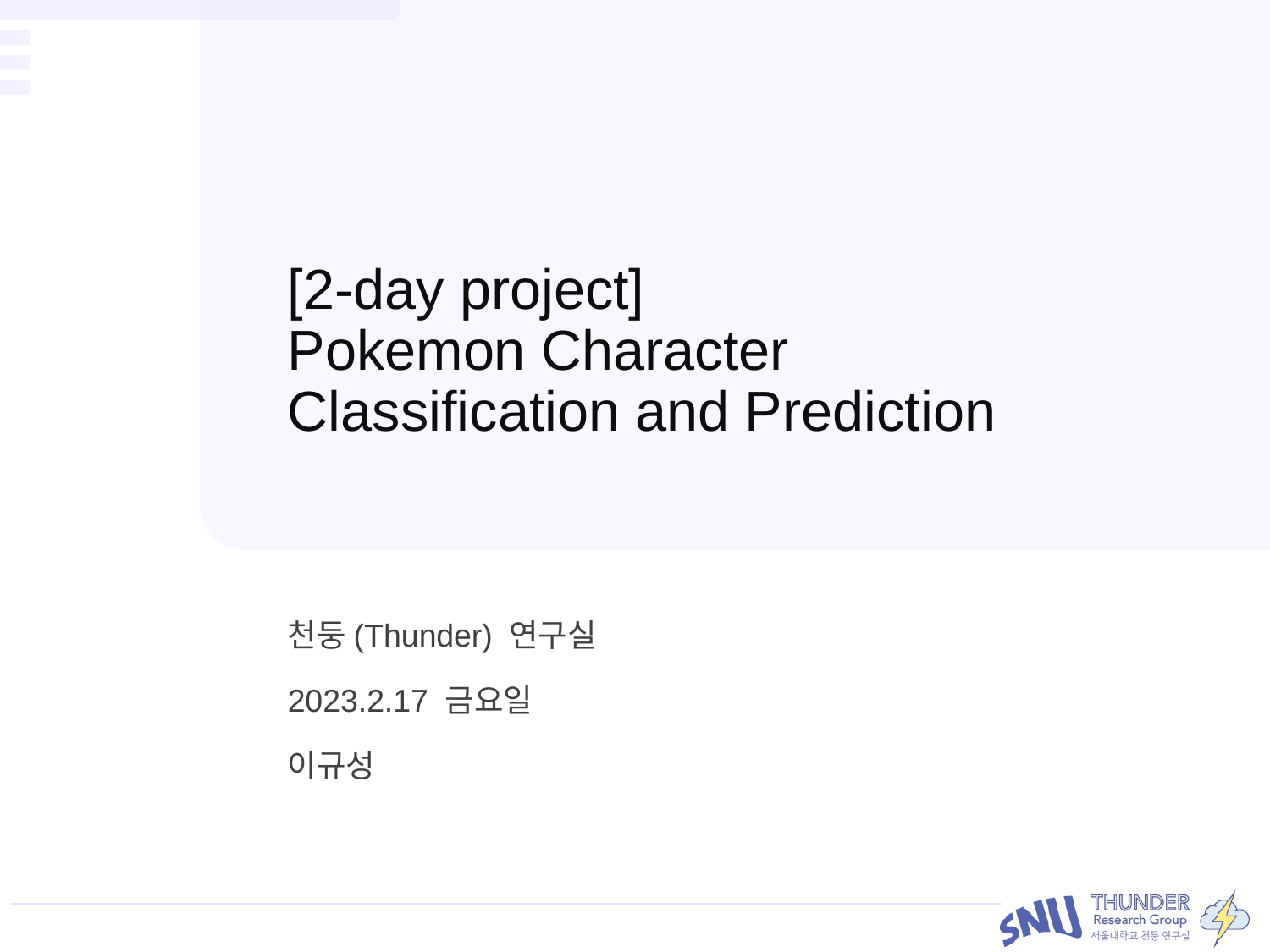

# [2-day project] Pokemon Character Classification and Prediction
천둥(Thunder) 연구실
2023.2.17 금요일
이규성